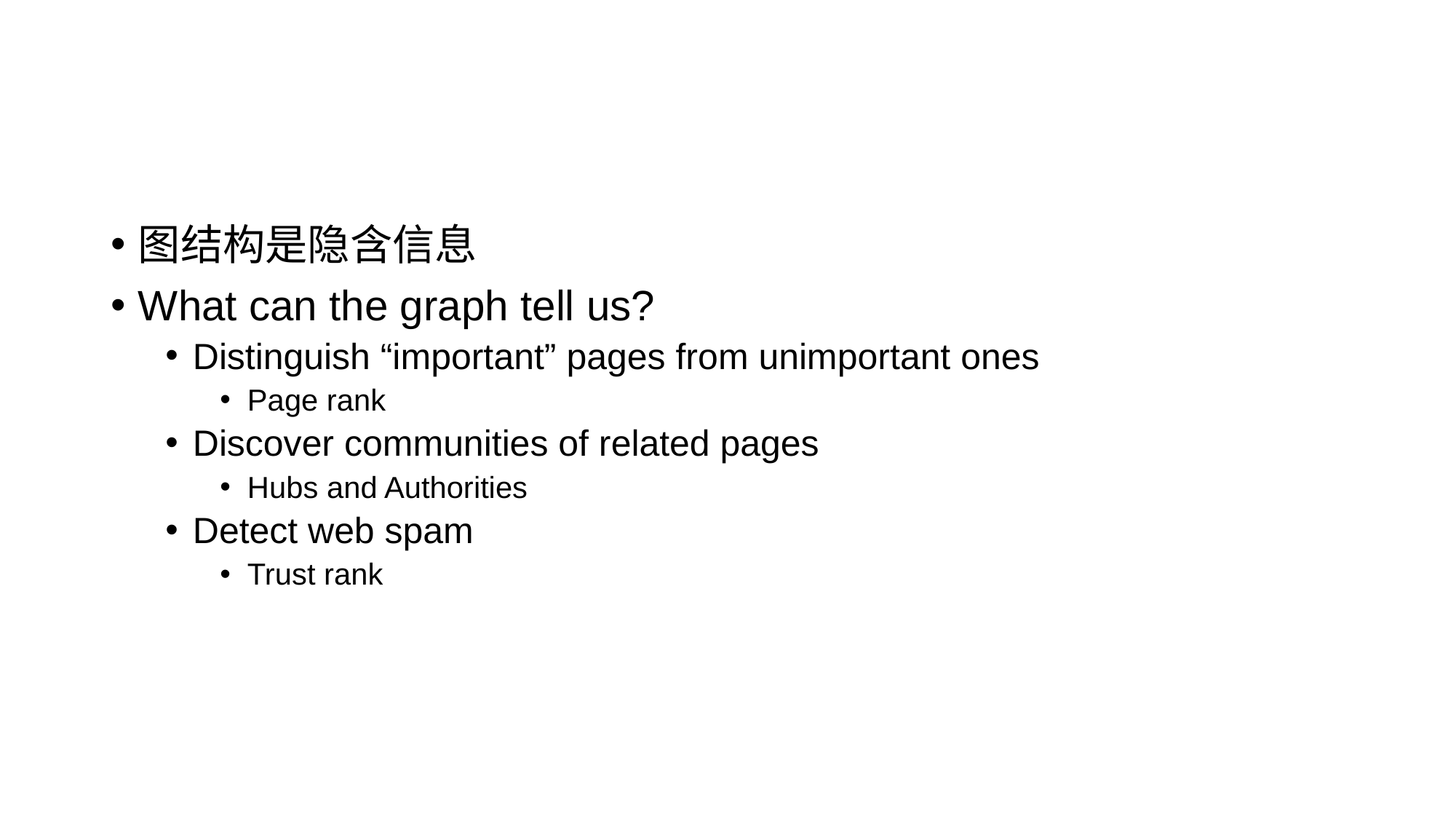

#
图结构是隐含信息
What can the graph tell us?
Distinguish “important” pages from unimportant ones
Page rank
Discover communities of related pages
Hubs and Authorities
Detect web spam
Trust rank